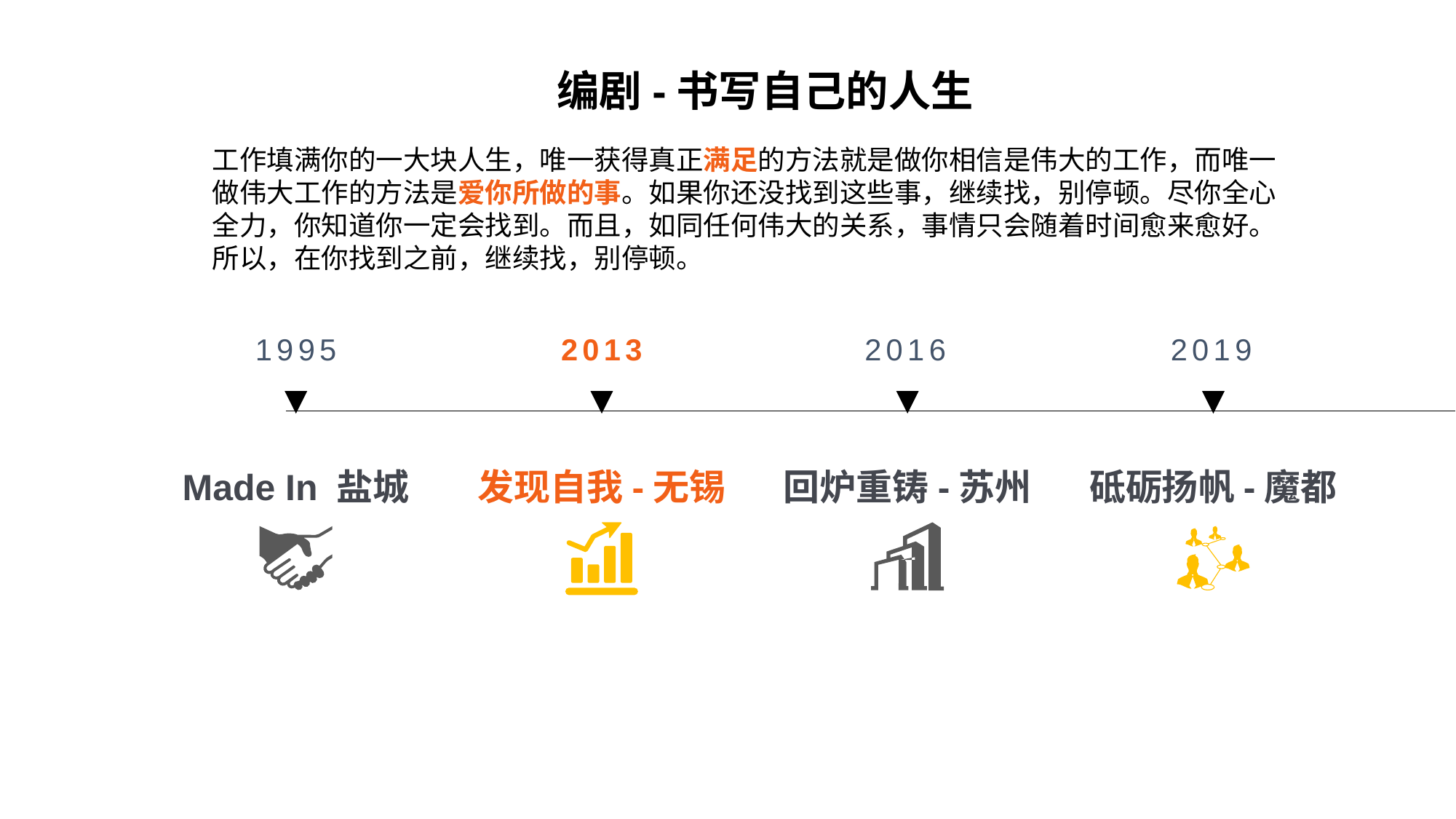

1995
2013
2016
2019

发现自我-无锡
回炉重铸-苏州
砥砺扬帆-魔都

Made In 盐城